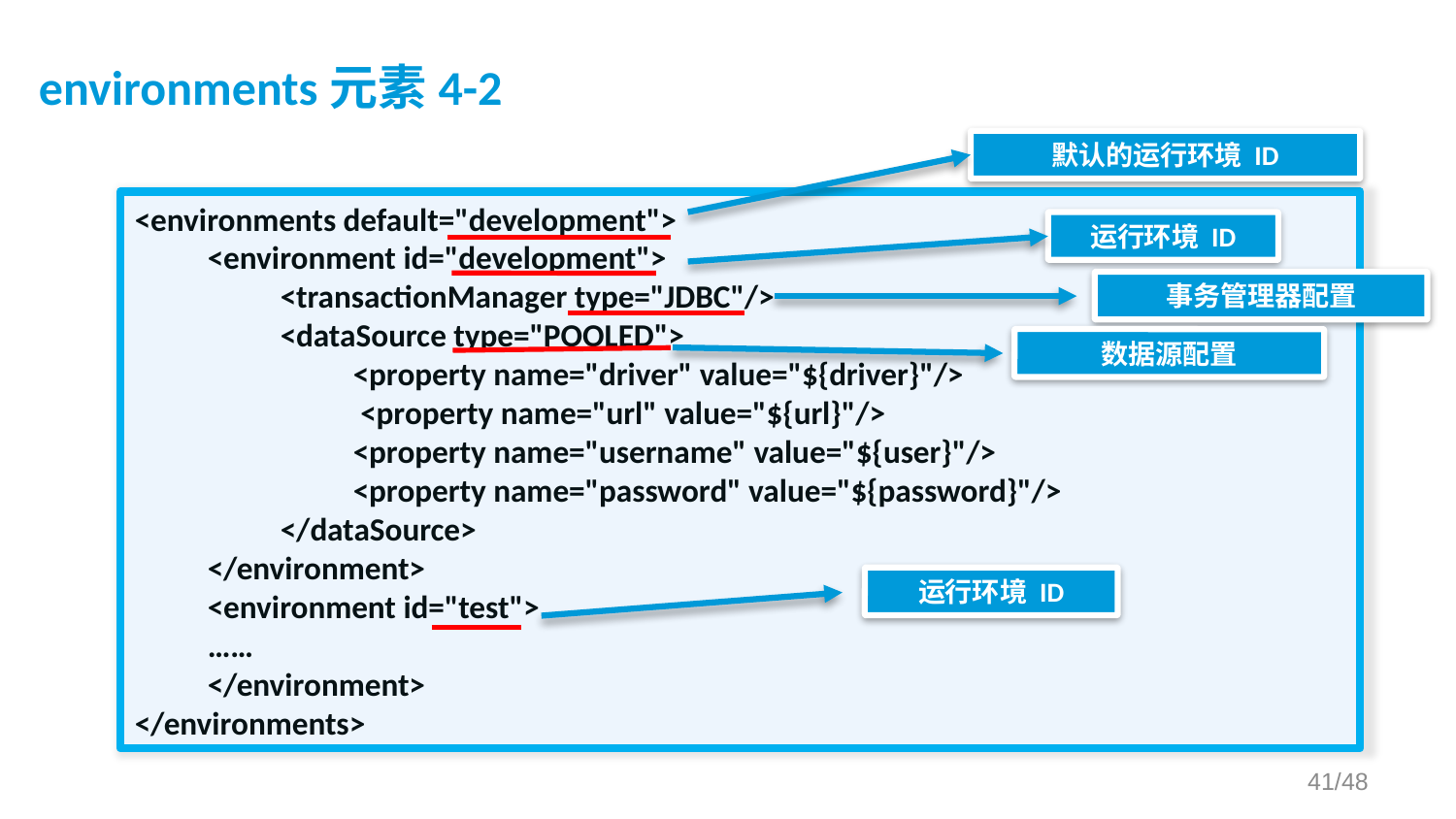

# environments元素4-2
默认的运行环境 ID
<environments default="development">
<environment id="development">
<transactionManager type="JDBC"/>
<dataSource type="POOLED">
    		<property name="driver" value="${driver}"/>
  		 <property name="url" value="${url}"/>
    		<property name="username" value="${user}"/>
    		<property name="password" value="${password}"/>
</dataSource>
</environment>
<environment id="test">
……
</environment>
</environments>
运行环境 ID
事务管理器配置
数据源配置
运行环境 ID
41/48